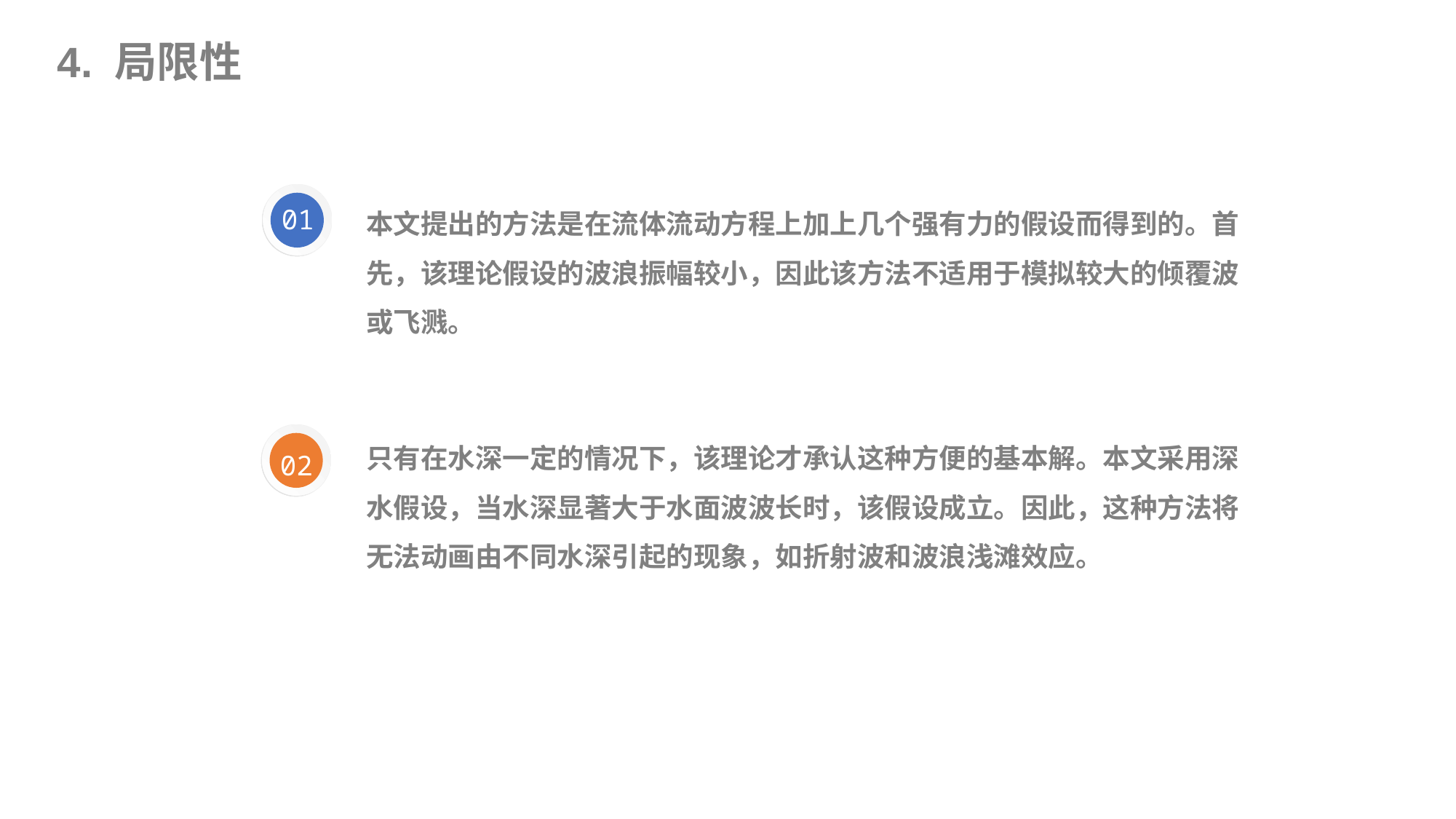

4. 局限性

本文提出的方法是在流体流动方程上加上几个强有力的假设而得到的。首先，该理论假设的波浪振幅较小，因此该方法不适用于模拟较大的倾覆波或飞溅。

01

02
只有在水深一定的情况下，该理论才承认这种方便的基本解。本文采用深水假设，当水深显著大于水面波波长时，该假设成立。因此，这种方法将无法动画由不同水深引起的现象，如折射波和波浪浅滩效应。